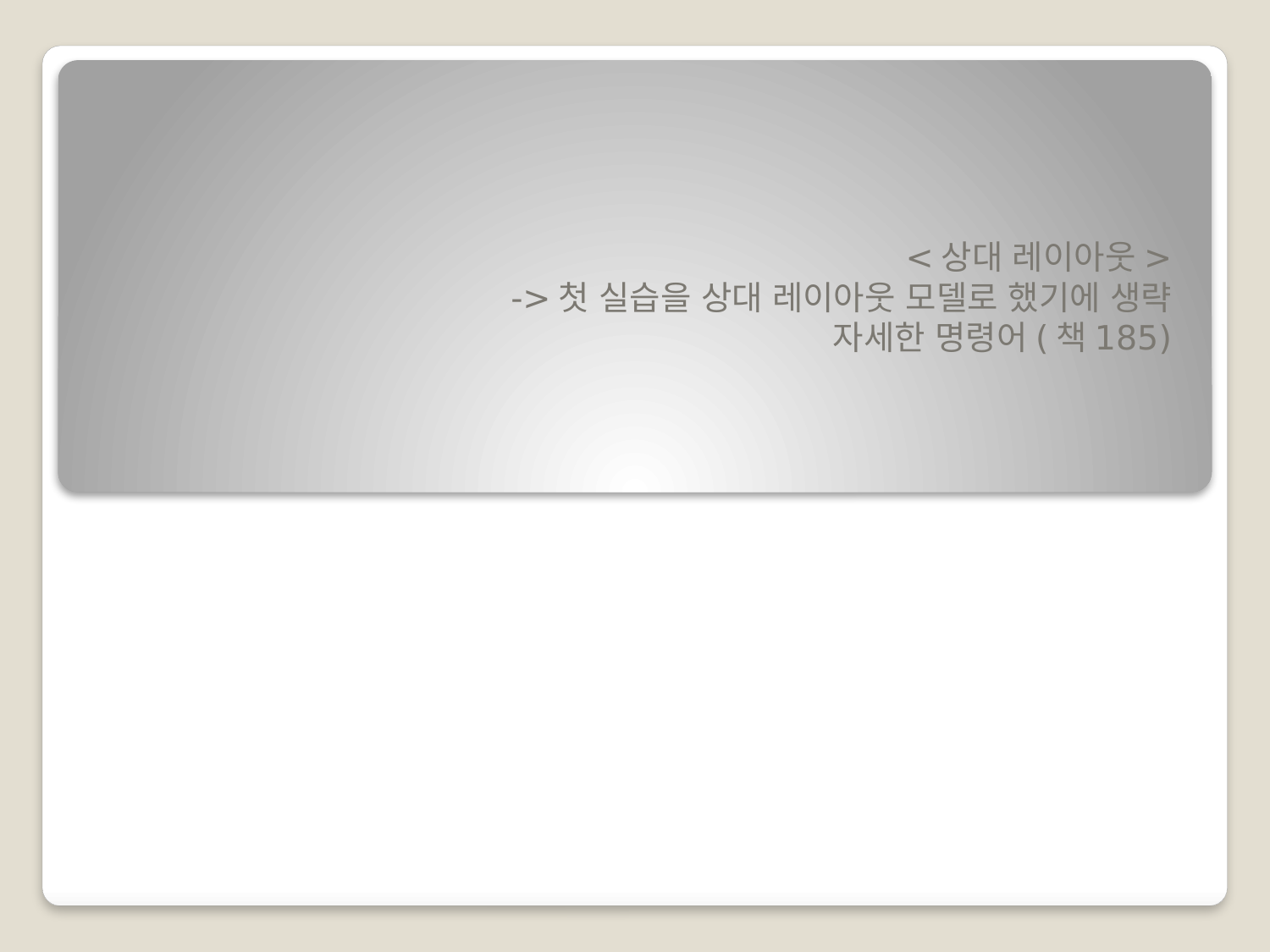

<상대 레이아웃>
->첫 실습을 상대 레이아웃 모델로 했기에 생략
자세한 명령어(책185)

#